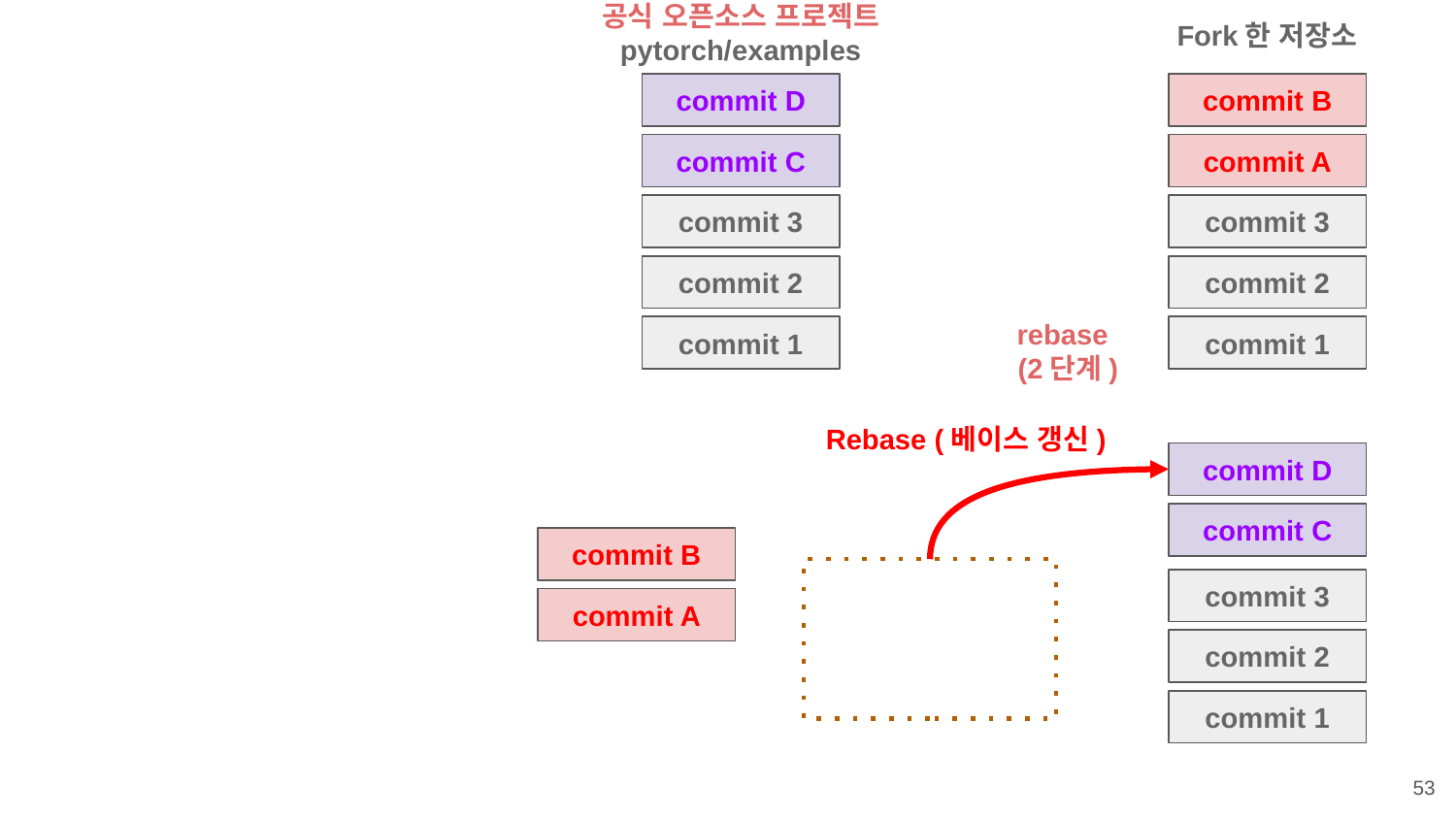

공식 오픈소스 프로젝트
pytorch/examples
Fork한 저장소
commit D
commit B
commit C
commit A
commit 3
commit 3
commit 2
commit 2
rebase
(2단계)
commit 1
commit 1
Rebase (베이스 갱신)
commit D
commit C
commit B

commit 3
commit A
commit 2
commit 1
53